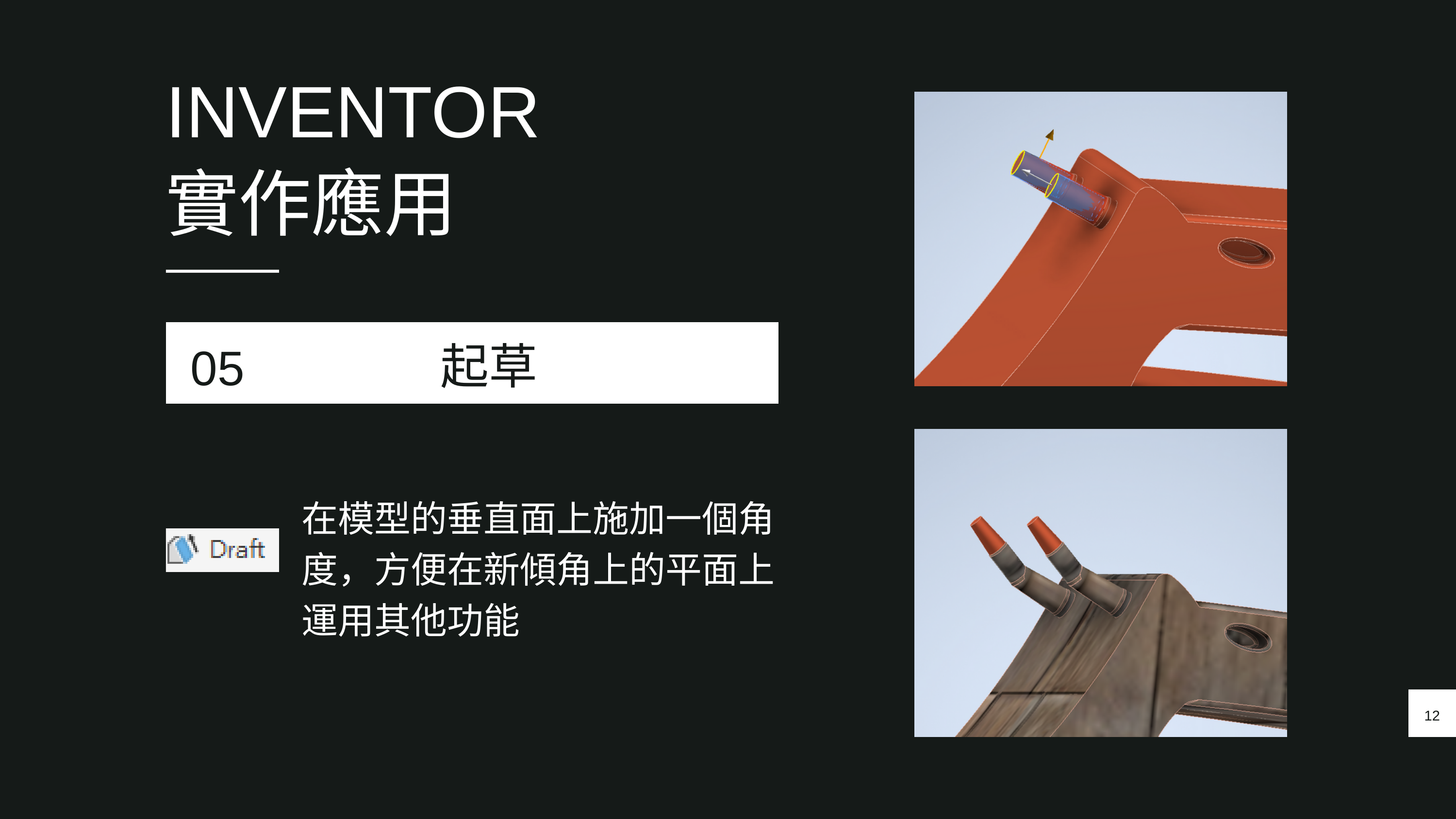

INVENTOR實作應用

  起草
05

在模型的垂直面上施加一個角度，方便在新傾角上的平面上運用其他功能

12